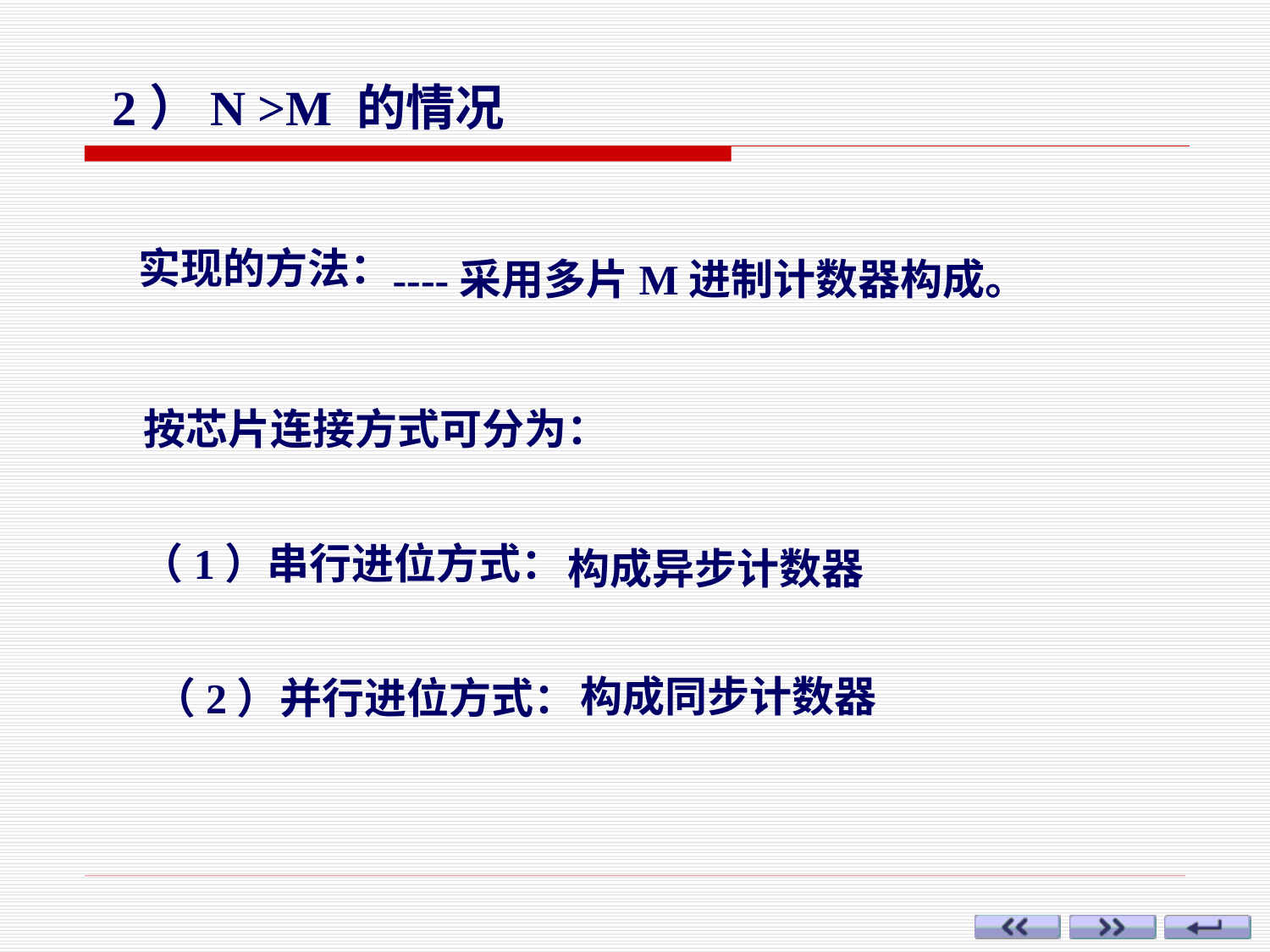

2）N >M 的情况
----采用多片M进制计数器构成。
实现的方法：
按芯片连接方式可分为：
（1）串行进位方式：
构成异步计数器
构成同步计数器
（2）并行进位方式：